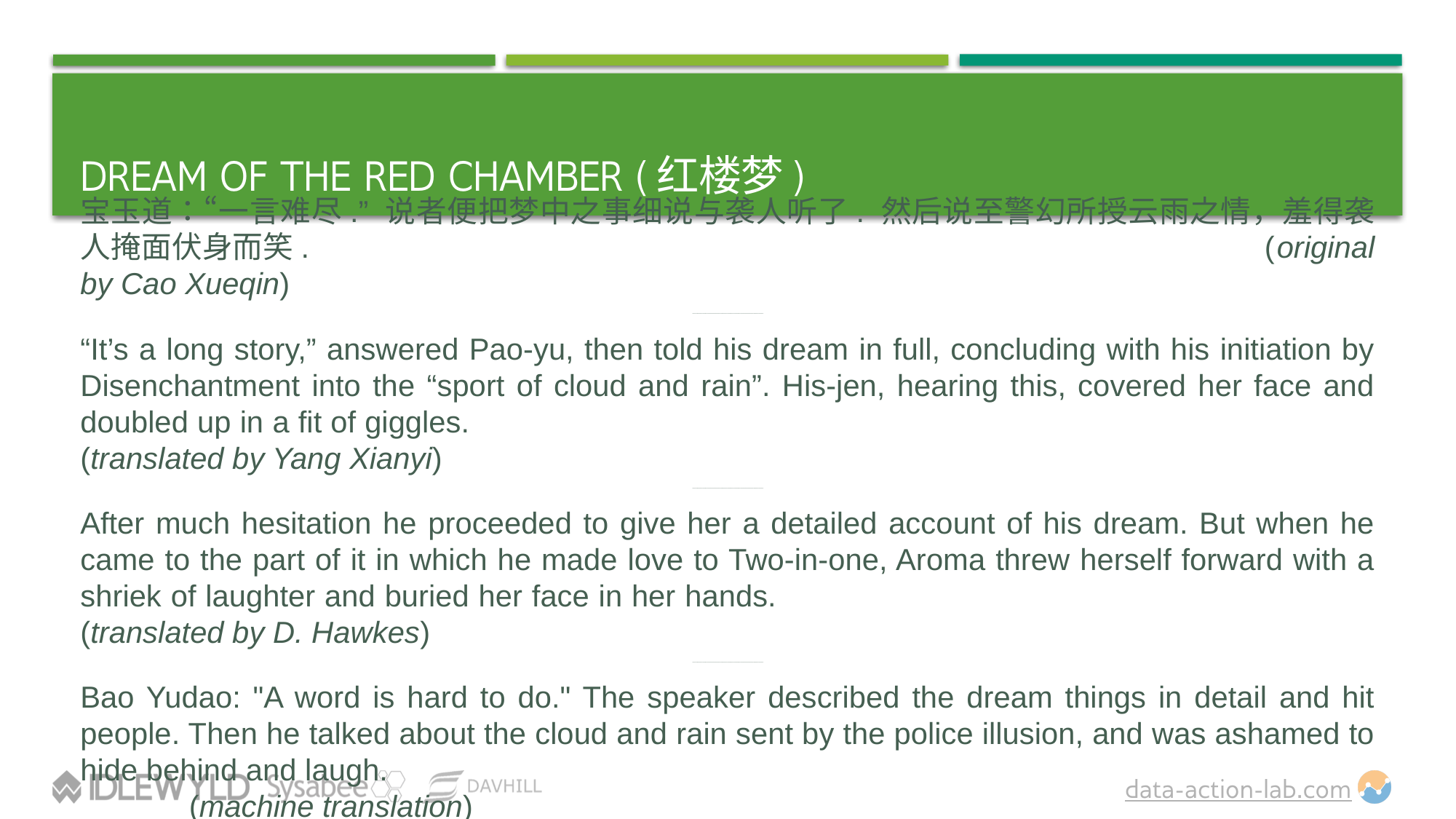

# Dream of the Red Chamber (红楼梦)
宝玉道：“一言难尽.” 说者便把梦中之事细说与袭人听了. 然后说至警幻所授云雨之情，羞得袭人掩面伏身而笑.                                                                                                                 (original by Cao Xueqin)
___________________________________________
“It’s a long story,” answered Pao-yu, then told his dream in full, concluding with his initiation by Disenchantment into the “sport of cloud and rain”. His-jen, hearing this, covered her face and doubled up in a fit of giggles.                                                                                                       (translated by Yang Xianyi)
___________________________________________
After much hesitation he proceeded to give her a detailed account of his dream. But when he came to the part of it in which he made love to Two-in-one, Aroma threw herself forward with a shriek of laughter and buried her face in her hands.                                                                 (translated by D. Hawkes)
___________________________________________
Bao Yudao: "A word is hard to do." The speaker described the dream things in detail and hit people. Then he talked about the cloud and rain sent by the police illusion, and was ashamed to hide behind and laugh.                                                                                                                                   (machine translation)